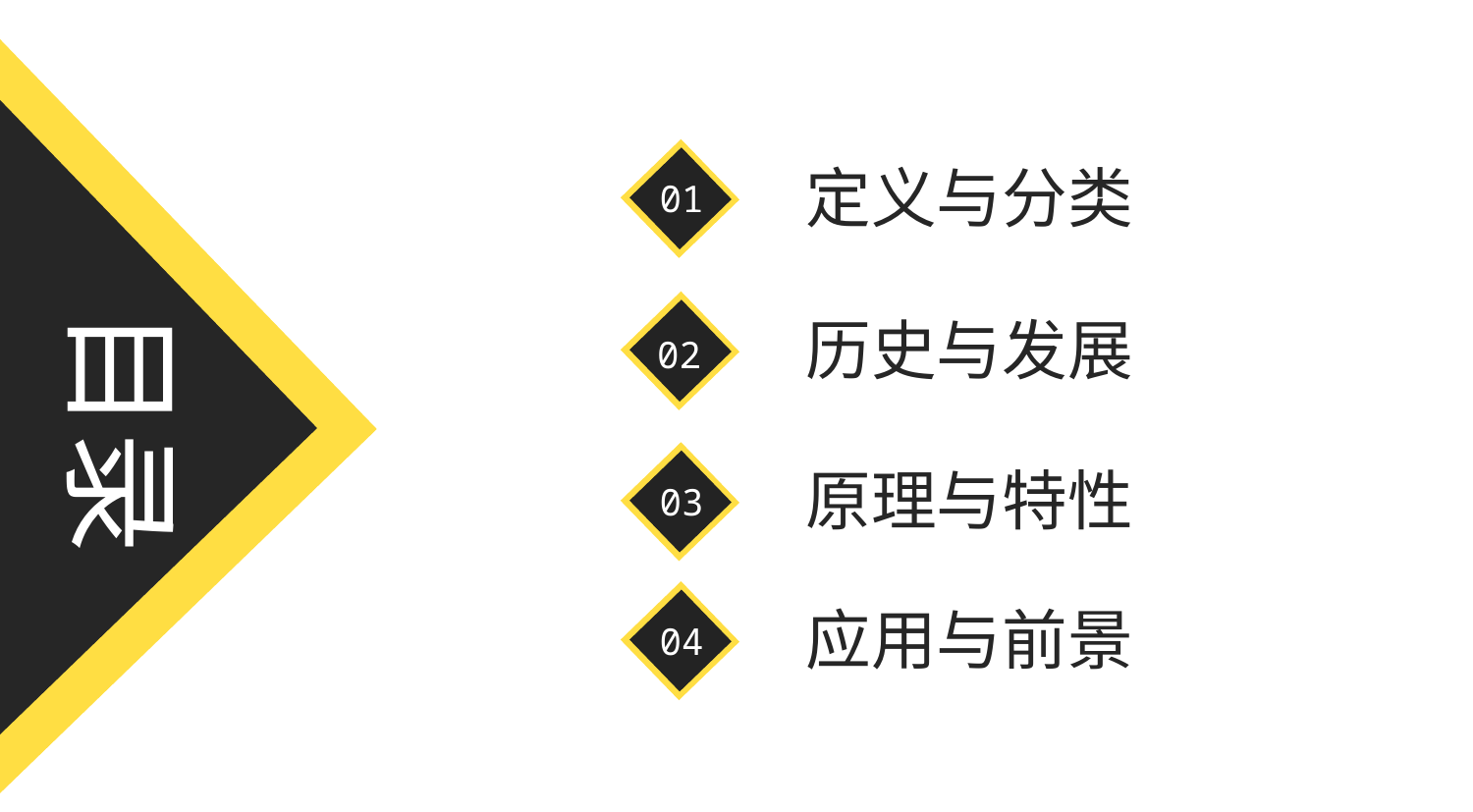

定义与分类

01
目录
历史与发展

02
原理与特性

03
应用与前景

04